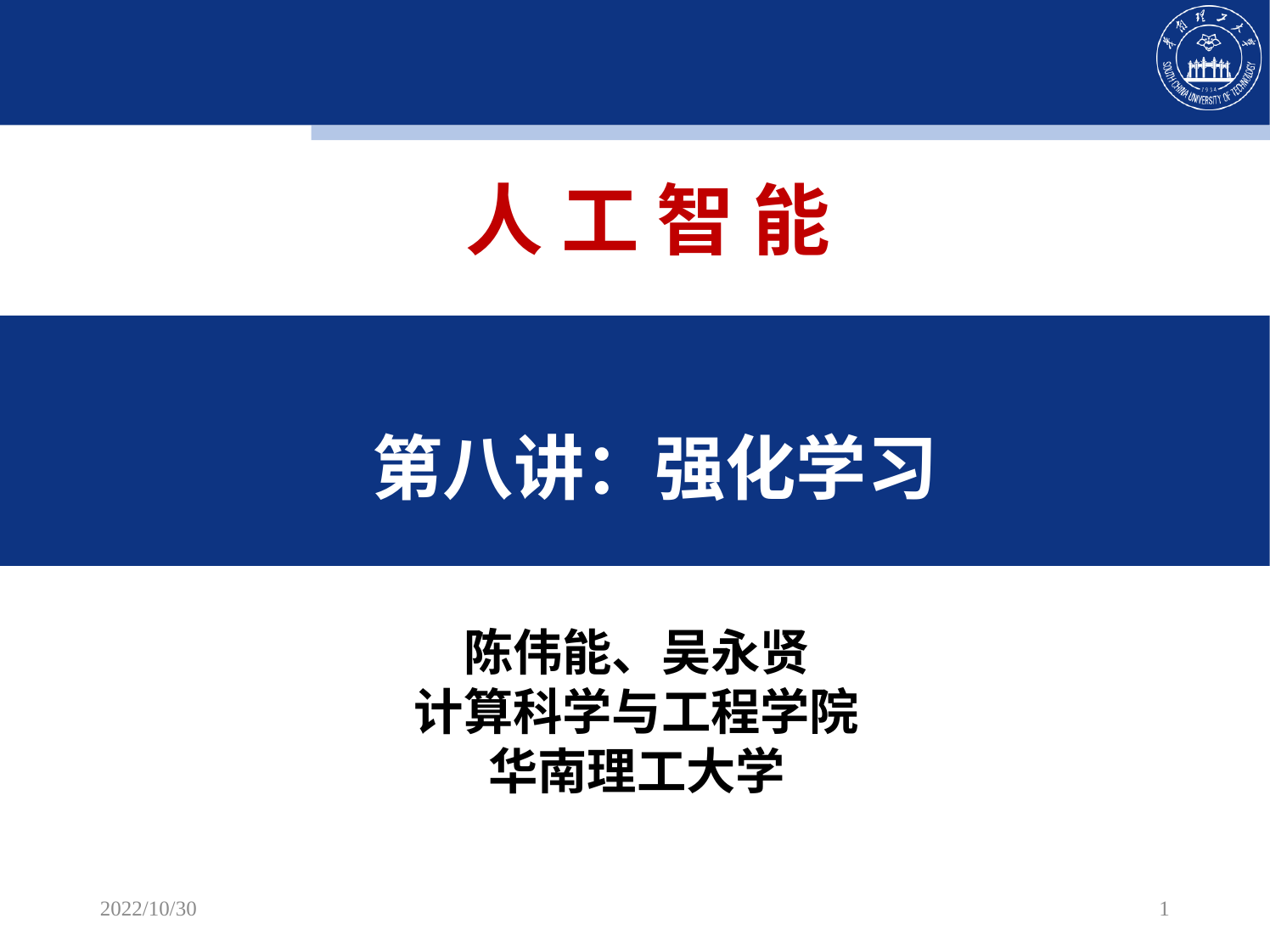

人 工 智 能

第八讲：强化学习
第八讲：强化学习
陈伟能、吴永贤
计算科学与工程学院
华南理工大学
2022/10/30
1